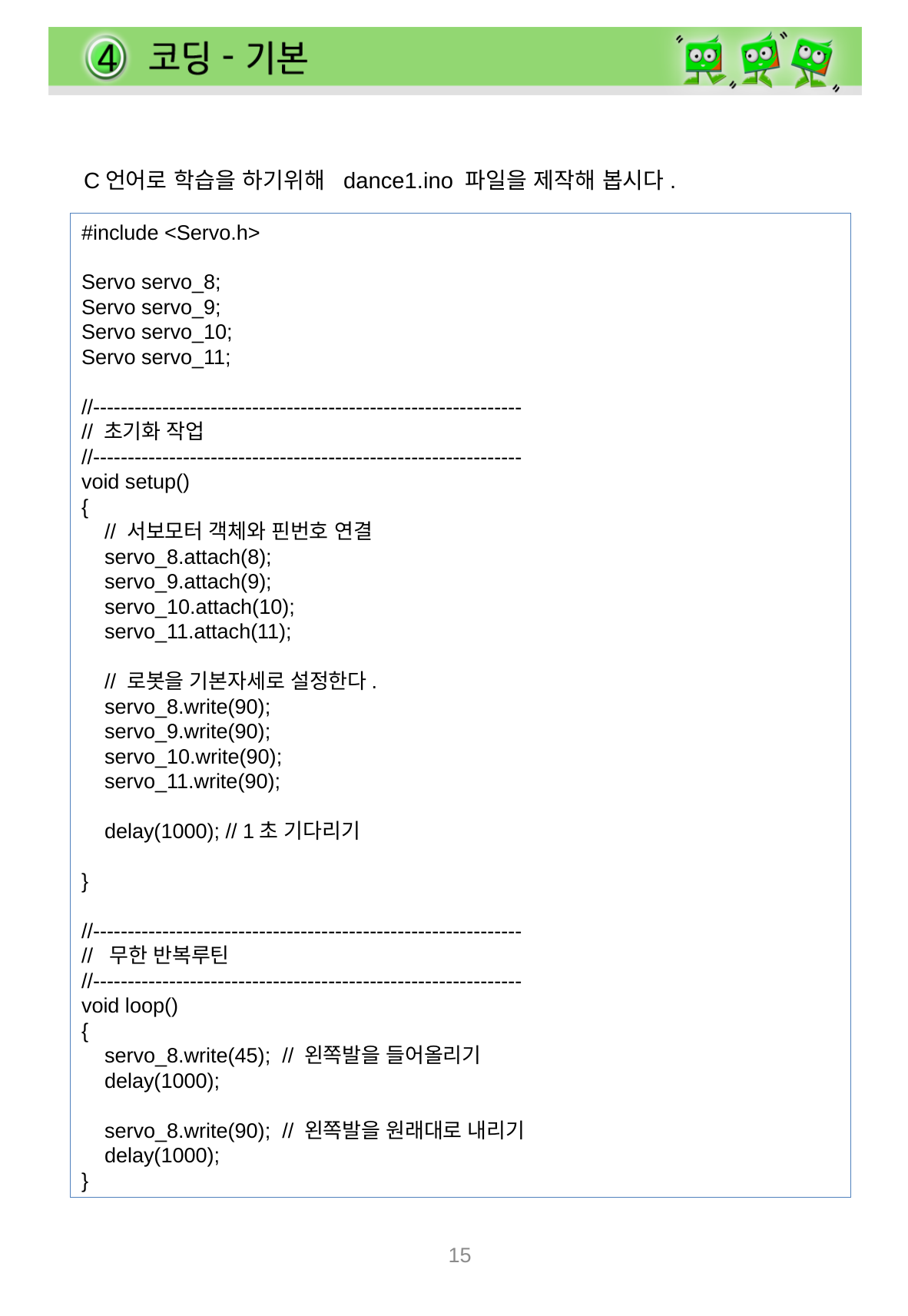

C언어로 학습을 하기위해  dance1.ino 파일을 제작해 봅시다.

#include <Servo.h>

Servo servo_8;
Servo servo_9;
Servo servo_10;
Servo servo_11;

//--------------------------------------------------------------
// 초기화 작업
//--------------------------------------------------------------
void setup()
{
    // 서보모터 객체와 핀번호 연결
    servo_8.attach(8);
    servo_9.attach(9);
    servo_10.attach(10);
    servo_11.attach(11);

    // 로봇을 기본자세로 설정한다.
    servo_8.write(90);
    servo_9.write(90);
    servo_10.write(90);
    servo_11.write(90);

    delay(1000); // 1초 기다리기

}

//--------------------------------------------------------------
//  무한 반복루틴
//--------------------------------------------------------------
void loop()
{
    servo_8.write(45);  // 왼쪽발을 들어올리기
    delay(1000);

    servo_8.write(90);  // 왼쪽발을 원래대로 내리기
    delay(1000);
}
15